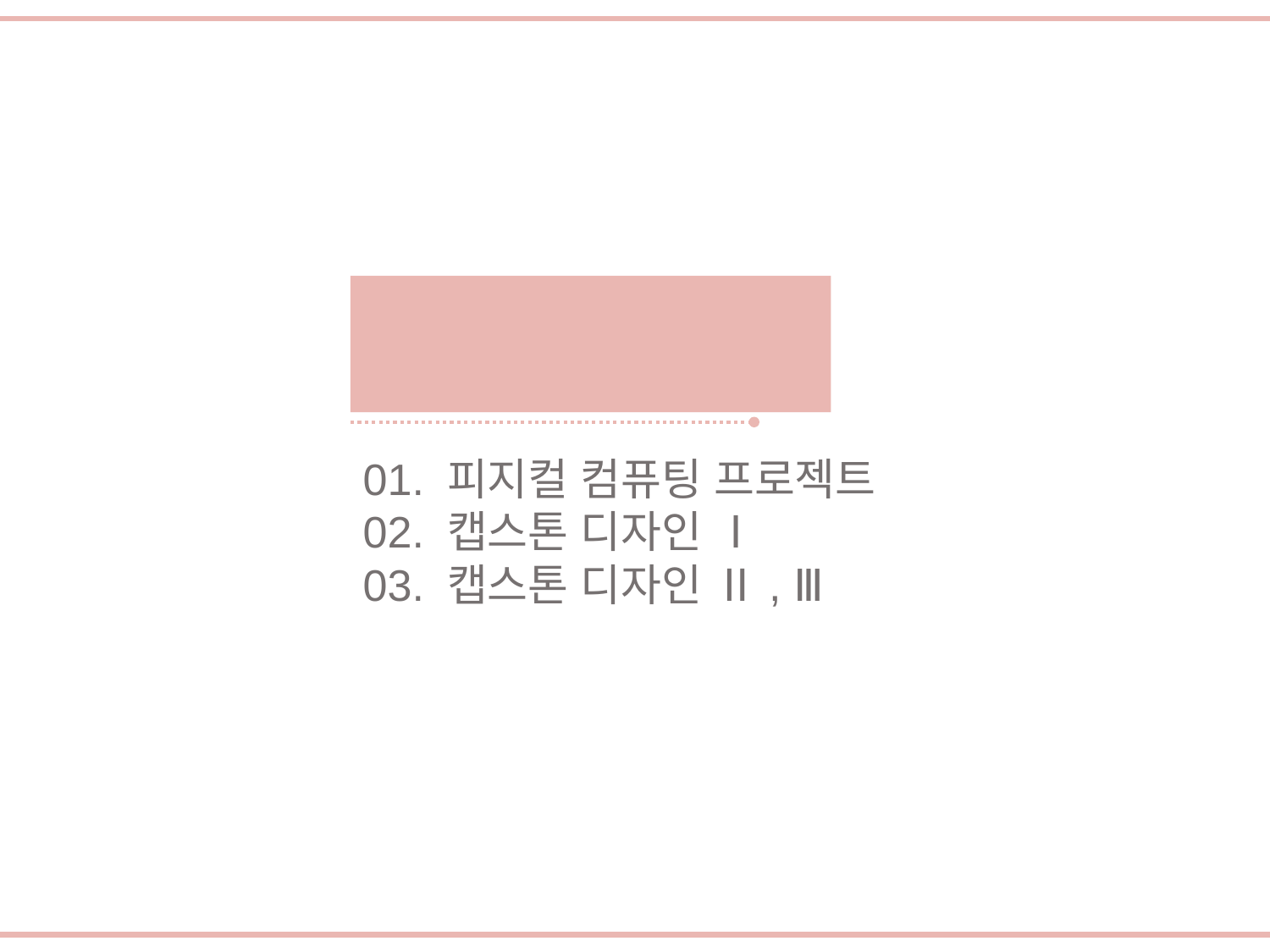

진행했던 프로젝트
01. 피지컬 컴퓨팅 프로젝트
02. 캡스톤 디자인 Ⅰ
03. 캡스톤 디자인 Ⅱ, Ⅲ